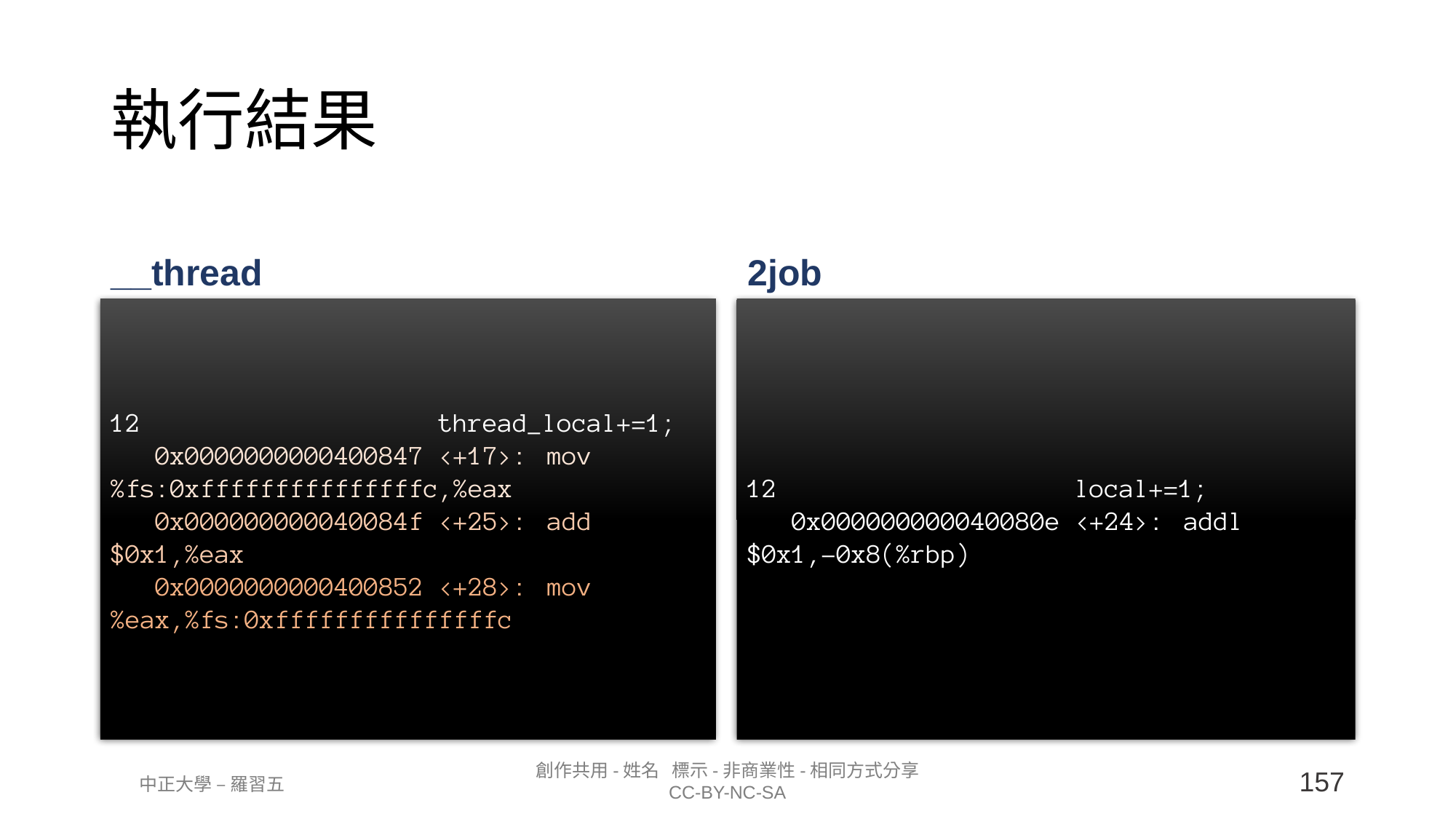

# 執行結果
__thread
2job
12			thread_local+=1;
   0x0000000000400847 <+17>:	mov    %fs:0xfffffffffffffffc,%eax
   0x000000000040084f <+25>:	add    $0x1,%eax
   0x0000000000400852 <+28>:	mov    %eax,%fs:0xfffffffffffffffc
12			local+=1;
   0x000000000040080e <+24>:	addl   $0x1,-0x8(%rbp)